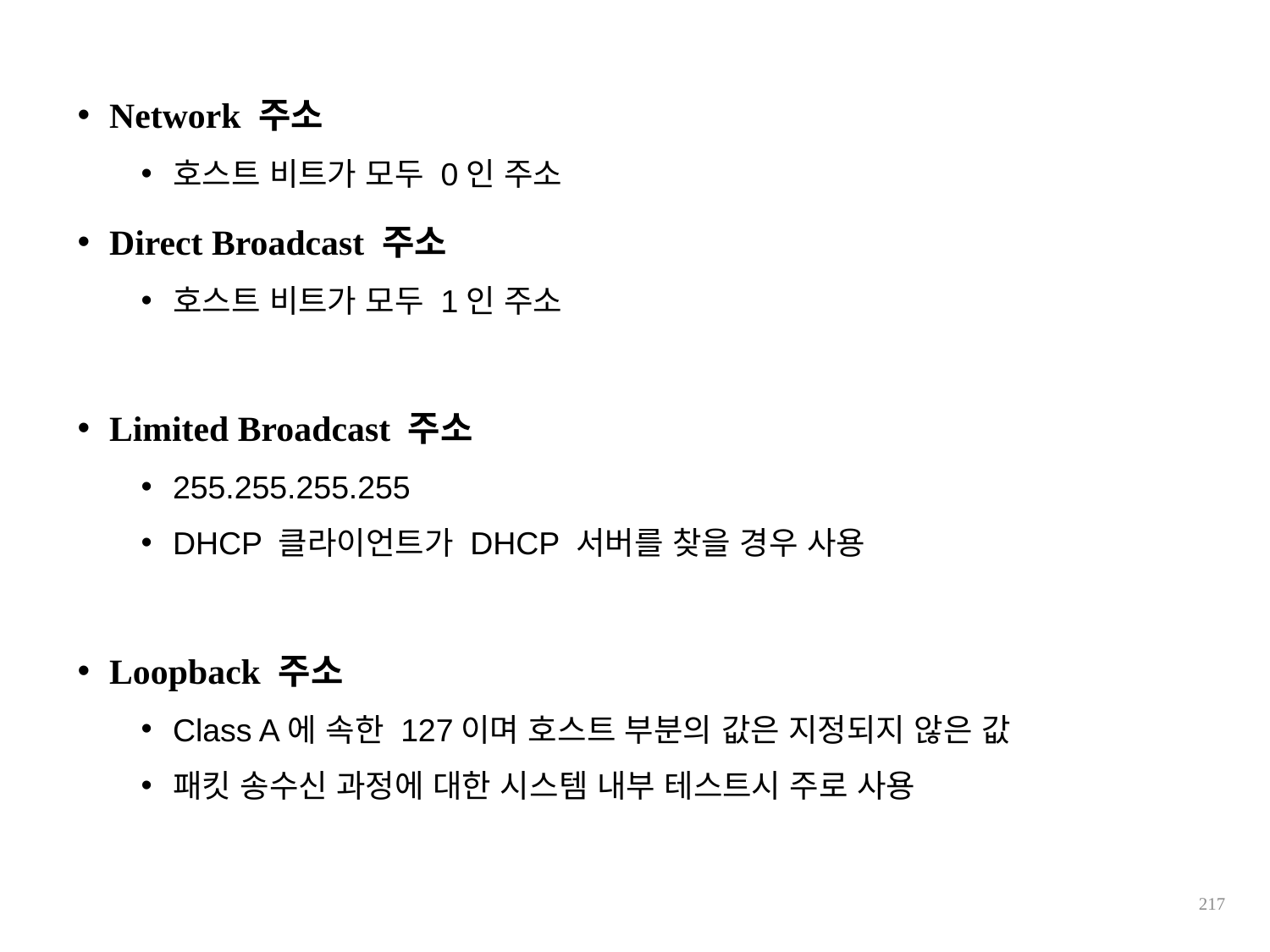

Network 주소
호스트 비트가 모두 0인 주소
Direct Broadcast 주소
호스트 비트가 모두 1인 주소

Limited Broadcast 주소
255.255.255.255
DHCP 클라이언트가 DHCP 서버를 찾을 경우 사용

Loopback 주소
Class A에 속한 127이며 호스트 부분의 값은 지정되지 않은 값
패킷 송수신 과정에 대한 시스템 내부 테스트시 주로 사용

217